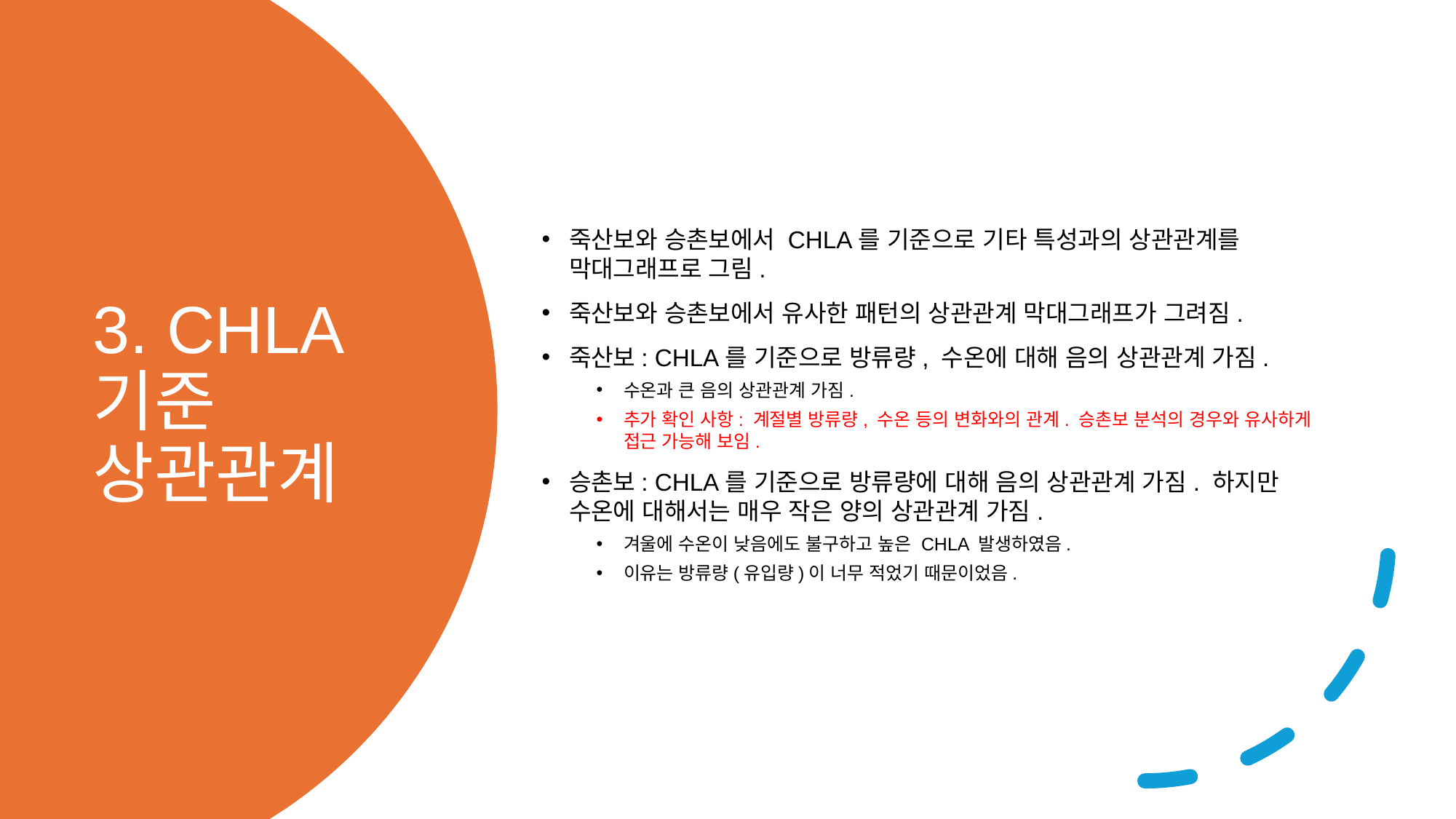

죽산보와 승촌보에서 CHLA를 기준으로 기타 특성과의 상관관계를 막대그래프로 그림.
죽산보와 승촌보에서 유사한 패턴의 상관관계 막대그래프가 그려짐.
죽산보: CHLA를 기준으로 방류량, 수온에 대해 음의 상관관계 가짐.
수온과 큰 음의 상관관계 가짐.
추가 확인 사항: 계절별 방류량, 수온 등의 변화와의 관계. 승촌보 분석의 경우와 유사하게 접근 가능해 보임.
승촌보: CHLA를 기준으로 방류량에 대해 음의 상관관계 가짐. 하지만 수온에 대해서는 매우 작은 양의 상관관계 가짐.
겨울에 수온이 낮음에도 불구하고 높은 CHLA 발생하였음.
이유는 방류량(유입량)이 너무 적었기 때문이었음.
# 3. CHLA 기준 상관관계